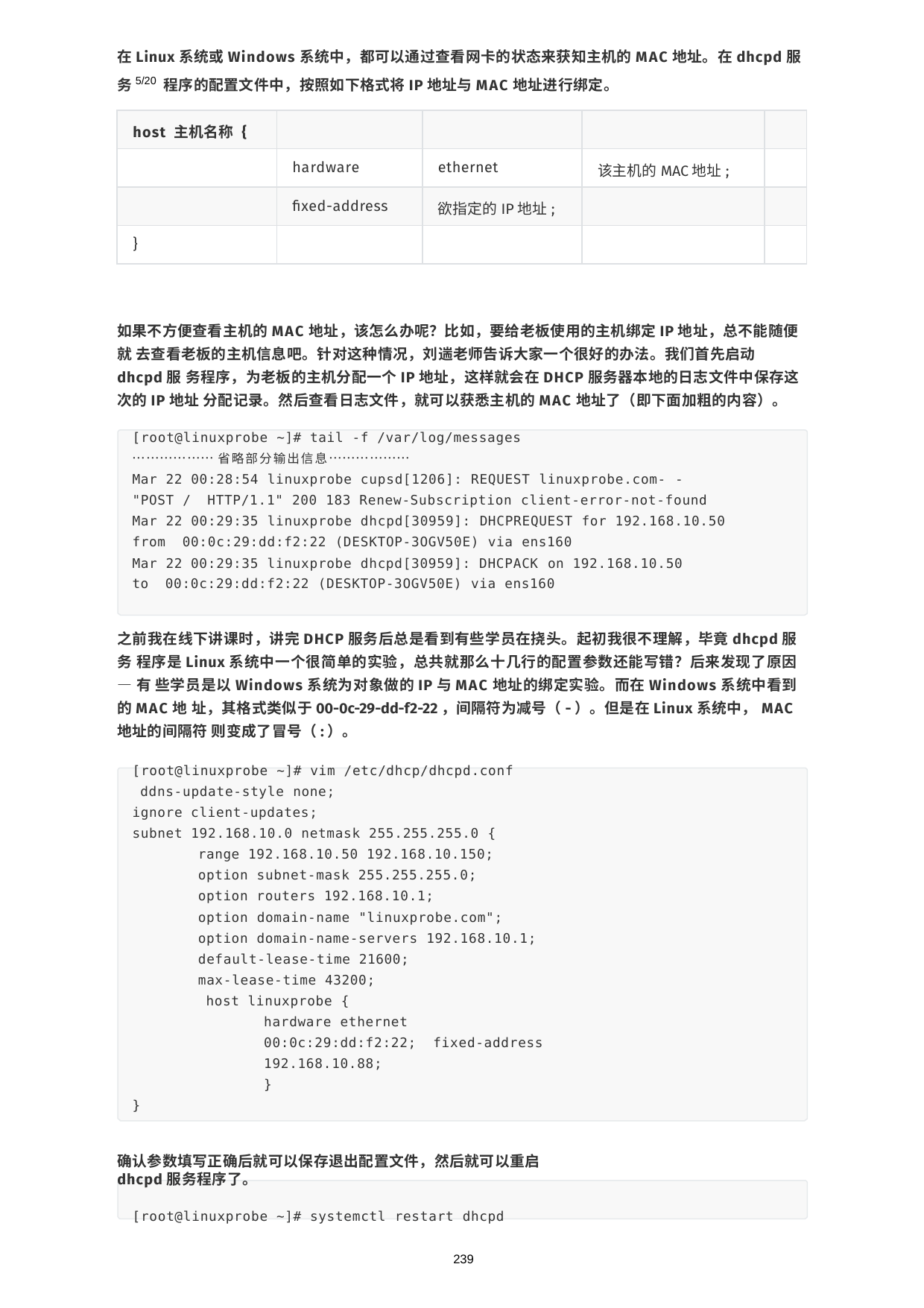

在Linux系统或Windows系统中，都可以通过查看网卡的状态来获知主机的MAC地址。在dhcpd服务5/20 程序的配置文件中，按照如下格式将IP地址与MAC地址进行绑定。
| host 主机名称 { |  |  |  |  |
| --- | --- | --- | --- | --- |
|  | hardware | ethernet | 该主机的MAC地址; |  |
|  | fixed-address | 欲指定的IP地址; |  |  |
| } |  |  |  |  |
如果不方便查看主机的MAC地址，该怎么办呢？比如，要给老板使用的主机绑定IP地址，总不能随便就 去查看老板的主机信息吧。针对这种情况，刘遄老师告诉大家一个很好的办法。我们首先启动dhcpd服 务程序，为老板的主机分配一个IP地址，这样就会在DHCP服务器本地的日志文件中保存这次的IP地址 分配记录。然后查看日志文件，就可以获悉主机的MAC地址了（即下面加粗的内容）。

[root@linuxprobe ~]# tail -f /var/log/messages
………………省略部分输出信息………………
Mar 22 00:28:54 linuxprobe cupsd[1206]: REQUEST linuxprobe.com- - "POST /  HTTP/1.1" 200 183 Renew-Subscription client-error-not-found
Mar 22 00:29:35 linuxprobe dhcpd[30959]: DHCPREQUEST for 192.168.10.50 from  00:0c:29:dd:f2:22 (DESKTOP-3OGV50E) via ens160
Mar 22 00:29:35 linuxprobe dhcpd[30959]: DHCPACK on 192.168.10.50 to  00:0c:29:dd:f2:22 (DESKTOP-3OGV50E) via ens160

之前我在线下讲课时，讲完DHCP服务后总是看到有些学员在挠头。起初我很不理解，毕竟dhcpd服务 程序是Linux系统中一个很简单的实验，总共就那么十几行的配置参数还能写错？后来发现了原因—有 些学员是以Windows系统为对象做的IP与MAC地址的绑定实验。而在Windows系统中看到的MAC地 址，其格式类似于00-0c-29-dd-f2-22，间隔符为减号（-）。但是在Linux系统中，MAC地址的间隔符 则变成了冒号（:）。

[root@linuxprobe ~]# vim /etc/dhcp/dhcpd.conf  ddns-update-style none;
ignore client-updates;
subnet 192.168.10.0 netmask 255.255.255.0 {
range 192.168.10.50 192.168.10.150;
option subnet-mask 255.255.255.0;
option routers 192.168.10.1;
option domain-name "linuxprobe.com";  option domain-name-servers 192.168.10.1;
default-lease-time 21600;
max-lease-time 43200;  host linuxprobe {
hardware ethernet 00:0c:29:dd:f2:22;  fixed-address 192.168.10.88;
}
}

确认参数填写正确后就可以保存退出配置文件，然后就可以重启dhcpd服务程序了。

[root@linuxprobe ~]# systemctl restart dhcpd

239